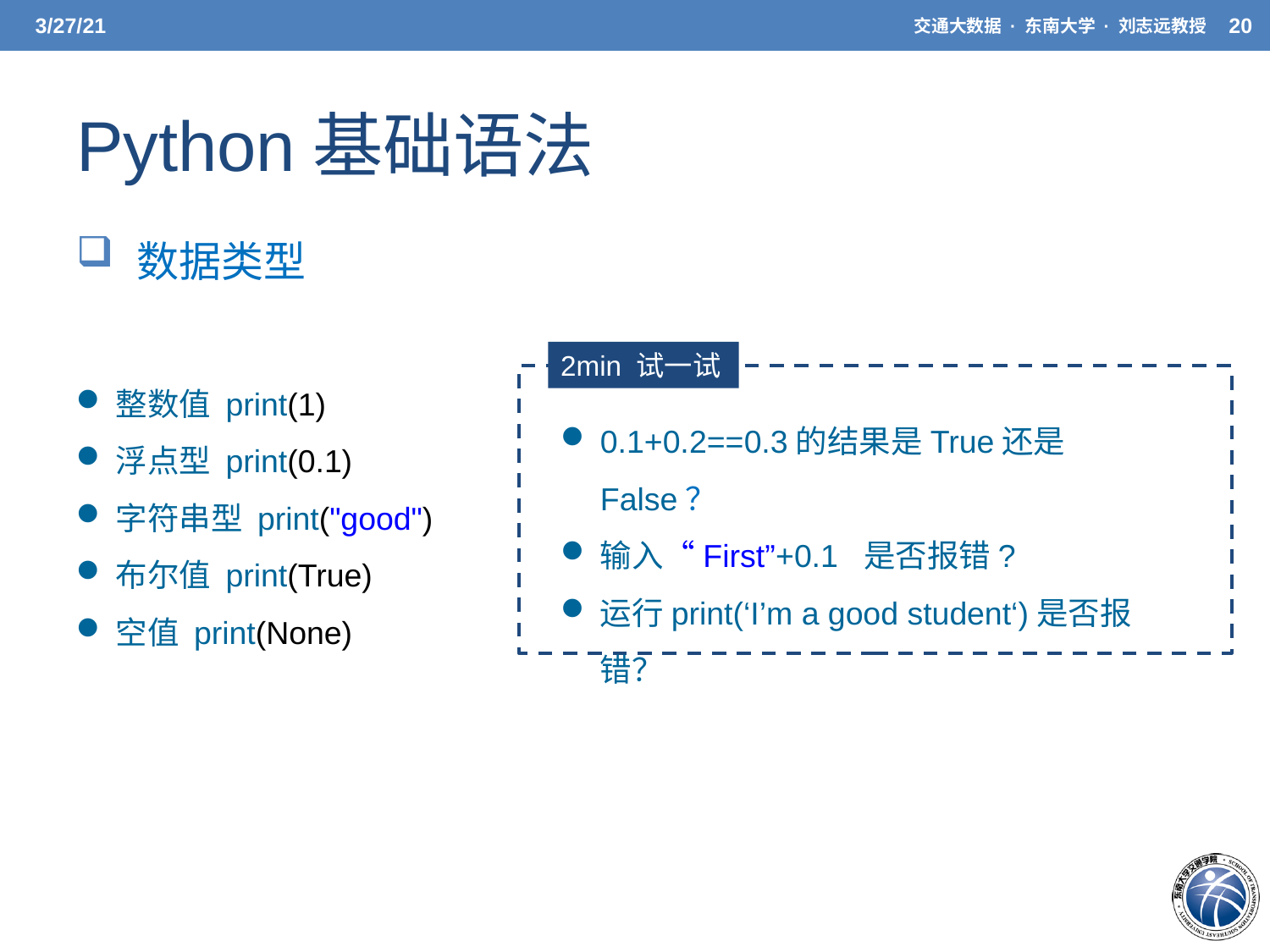

3/27/21
交通大数据 · 东南大学 · 刘志远教授
20
# Python基础语法
 数据类型
2min 试一试
整数值 print(1)
浮点型 print(0.1)
字符串型 print("good")
布尔值 print(True)
空值 print(None)

0.1+0.2==0.3的结果是True还是False？
输入“First”+0.1  是否报错?
运行print(‘I’m a good student‘)是否报错？